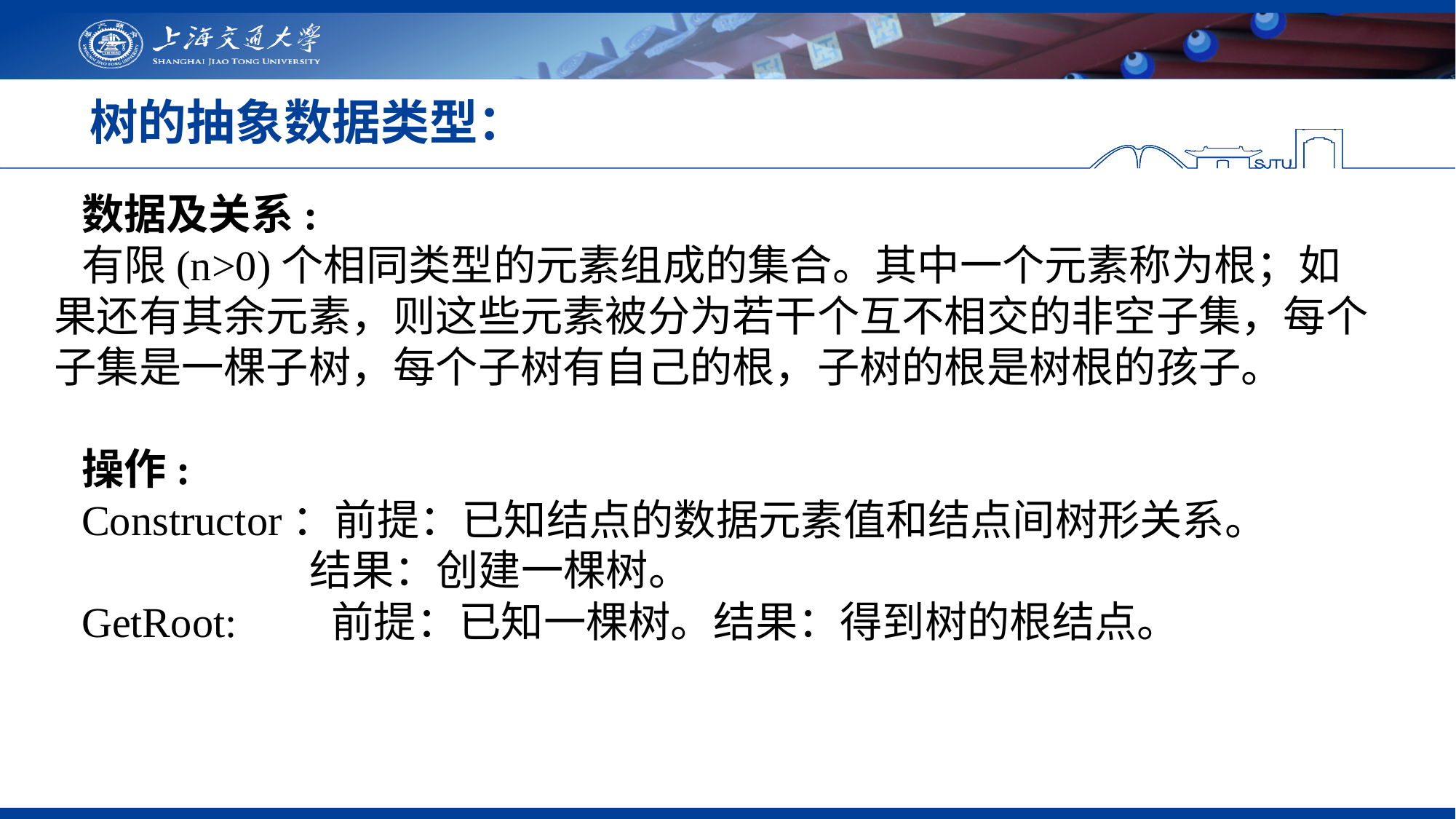

# 树的抽象数据类型：
数据及关系:
有限(n>0)个相同类型的元素组成的集合。其中一个元素称为根；如果还有其余元素，则这些元素被分为若干个互不相交的非空子集，每个子集是一棵子树，每个子树有自己的根，子树的根是树根的孩子。

操作:
Constructor：前提：已知结点的数据元素值和结点间树形关系。
                       结果：创建一棵树。
GetRoot:        前提：已知一棵树。结果：得到树的根结点。